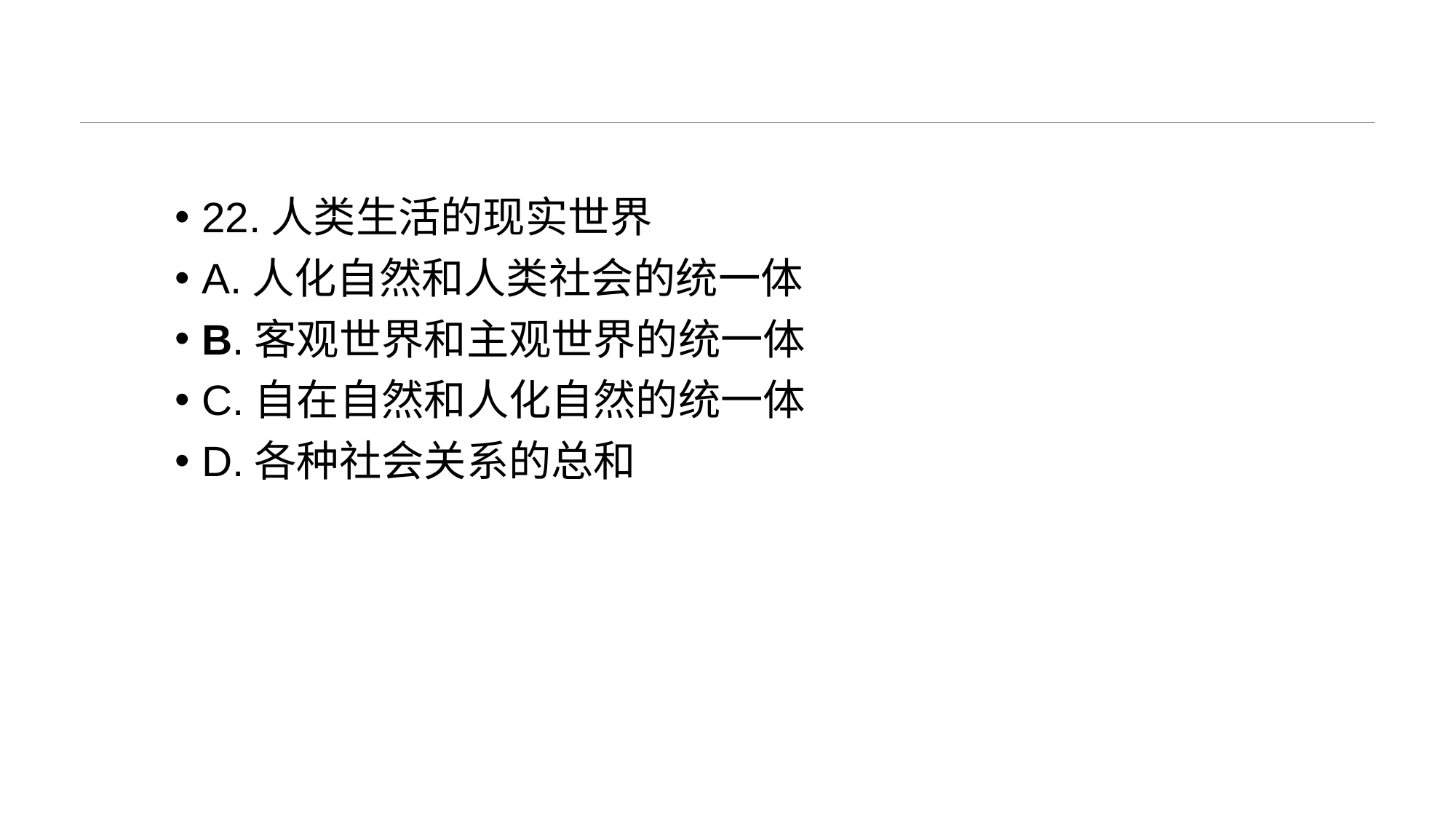

#
22.人类生活的现实世界
A.人化自然和人类社会的统一体
B.客观世界和主观世界的统一体
C.自在自然和人化自然的统一体
D.各种社会关系的总和